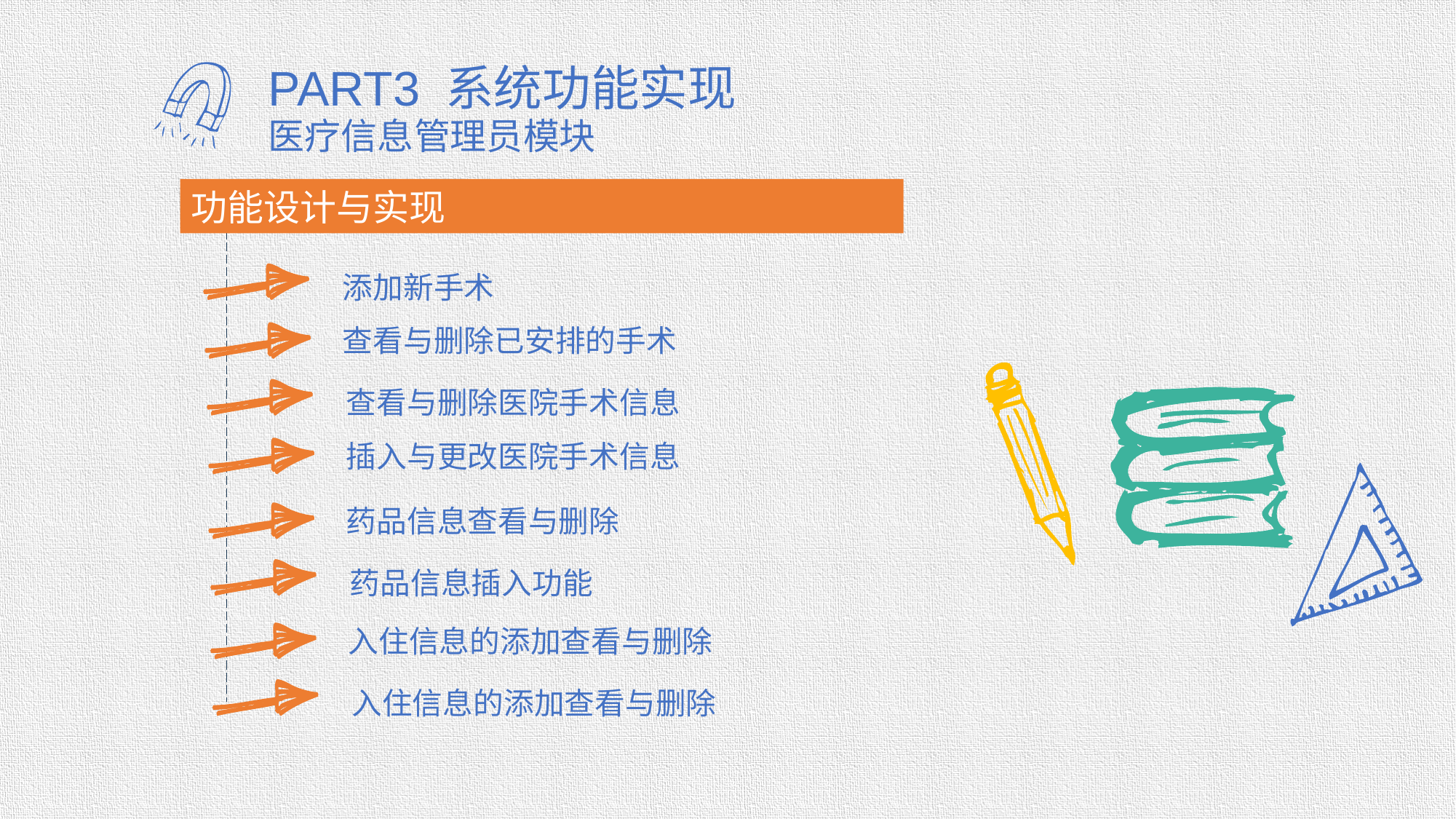

PART3 系统功能实现
医疗信息管理员模块

功能设计与实现

添加新手术

查看与删除已安排的手术

查看与删除医院手术信息

插入与更改医院手术信息

药品信息查看与删除

药品信息插入功能

入住信息的添加查看与删除

入住信息的添加查看与删除